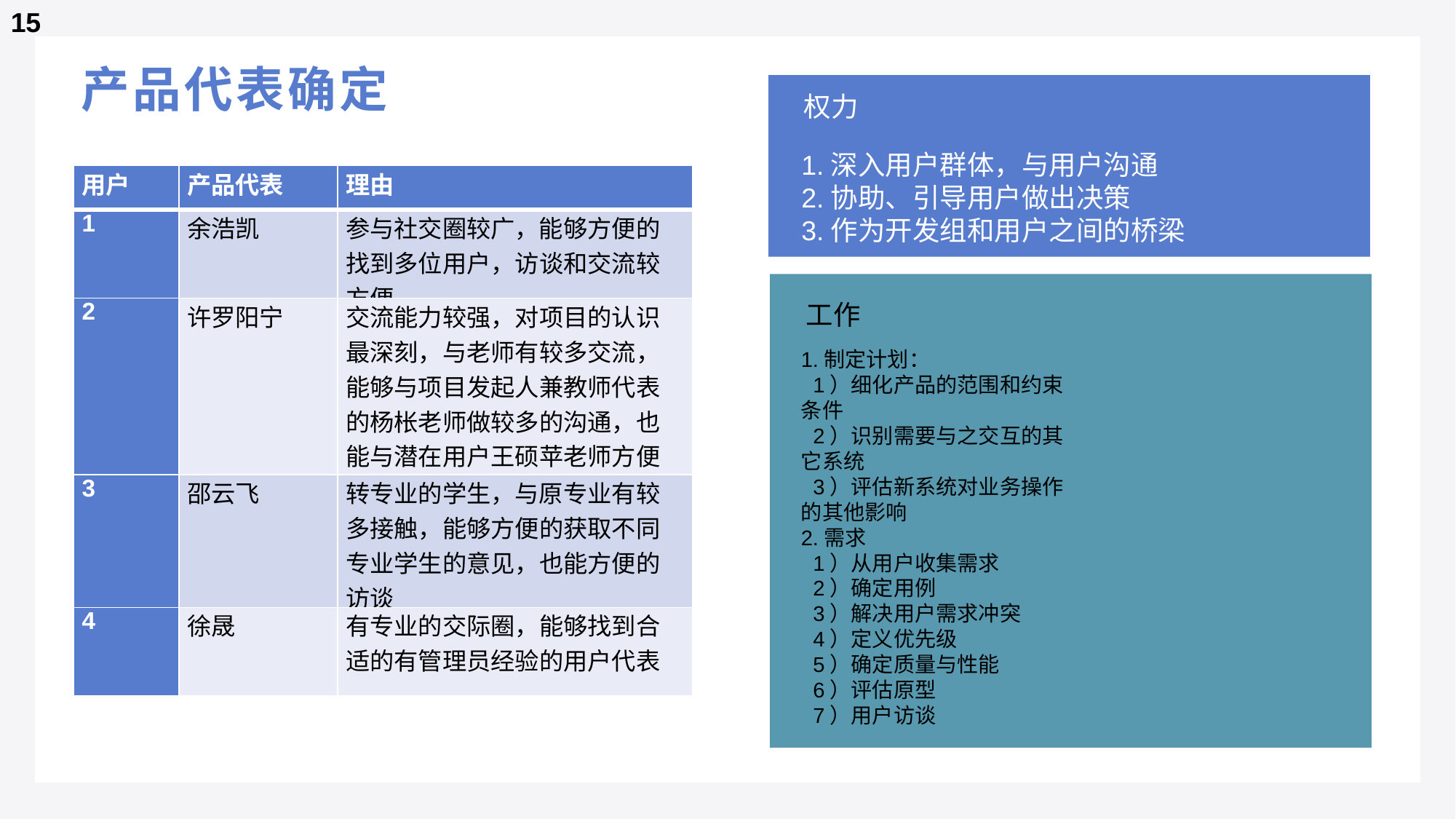

15
# 产品代表确定

权力
1.深入用户群体，与用户沟通
2.协助、引导用户做出决策
3.作为开发组和用户之间的桥梁
| 用户 | 产品代表 | 理由 |
| --- | --- | --- |
| 1 | 余浩凯 | 参与社交圈较广，能够方便的找到多位用户，访谈和交流较方便 |
| 2 | 许罗阳宁 | 交流能力较强，对项目的认识最深刻，与老师有较多交流，能够与项目发起人兼教师代表的杨枨老师做较多的沟通，也能与潜在用户王硕苹老师方便的做访谈 |
| 3 | 邵云飞 | 转专业的学生，与原专业有较多接触，能够方便的获取不同专业学生的意见，也能方便的访谈 |
| 4 | 徐晟 | 有专业的交际圈，能够找到合适的有管理员经验的用户代表 |
权力
1.提出对项目功能的意见
2.提出对原型设计的意见
3.提出所需要的需求

工作
1.制定计划：
  1）细化产品的范围和约束条件
  2）识别需要与之交互的其它系统
  3）评估新系统对业务操作的其他影响
2.需求
  1）从用户收集需求
  2）确定用例
  3）解决用户需求冲突
  4）定义优先级
  5）确定质量与性能
  6）评估原型
  7）用户访谈